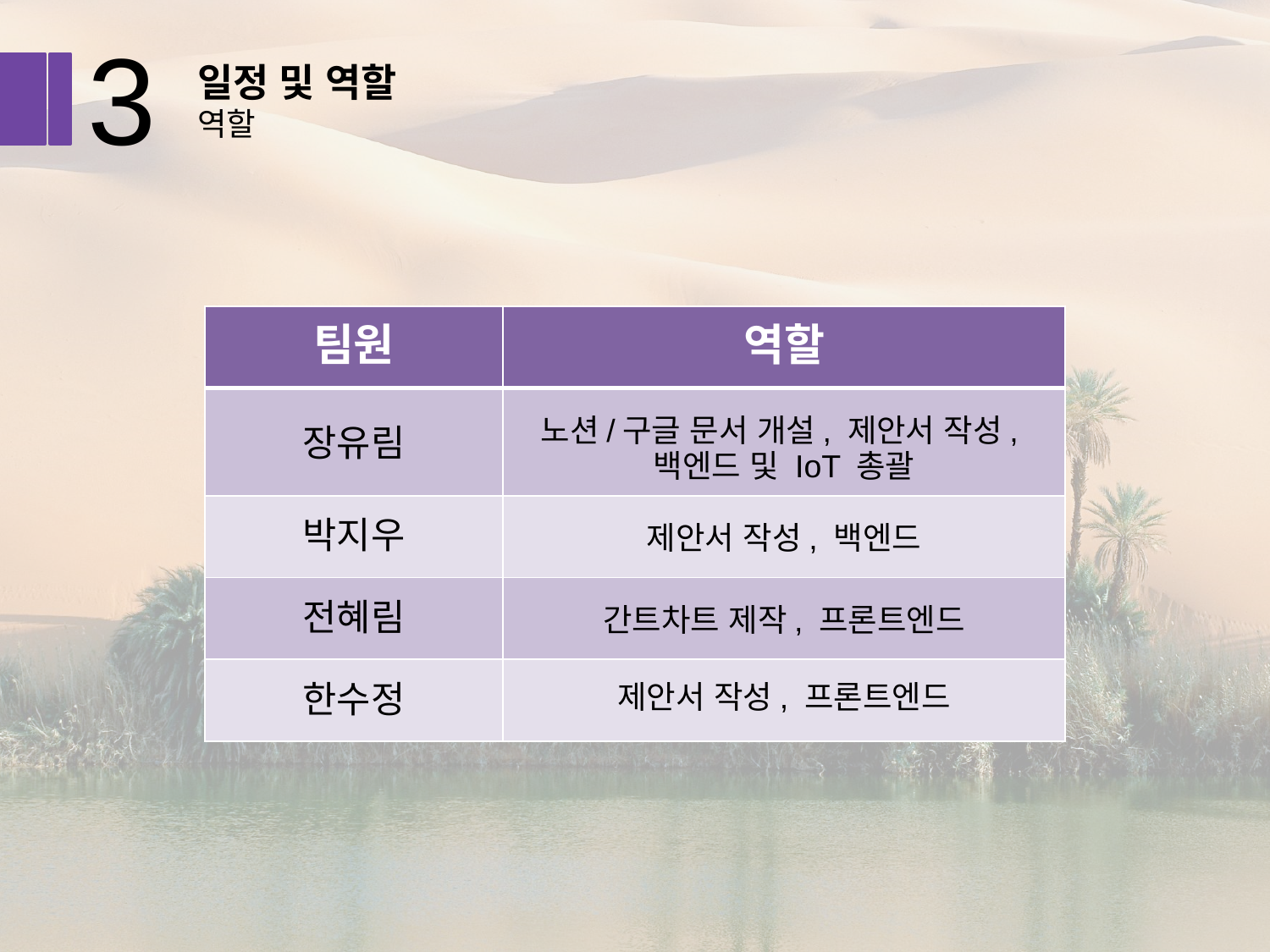

3
일정 및 역할
역할

| 팀원 | 역할 |
| --- | --- |
| 장유림 | 노션/구글 문서 개설, 제안서 작성, 백엔드 및 IoT 총괄 |
| 박지우 | 제안서 작성, 백엔드 |
| 전혜림 | 간트차트 제작, 프론트엔드 |
| 한수정 | 제안서 작성, 프론트엔드 |